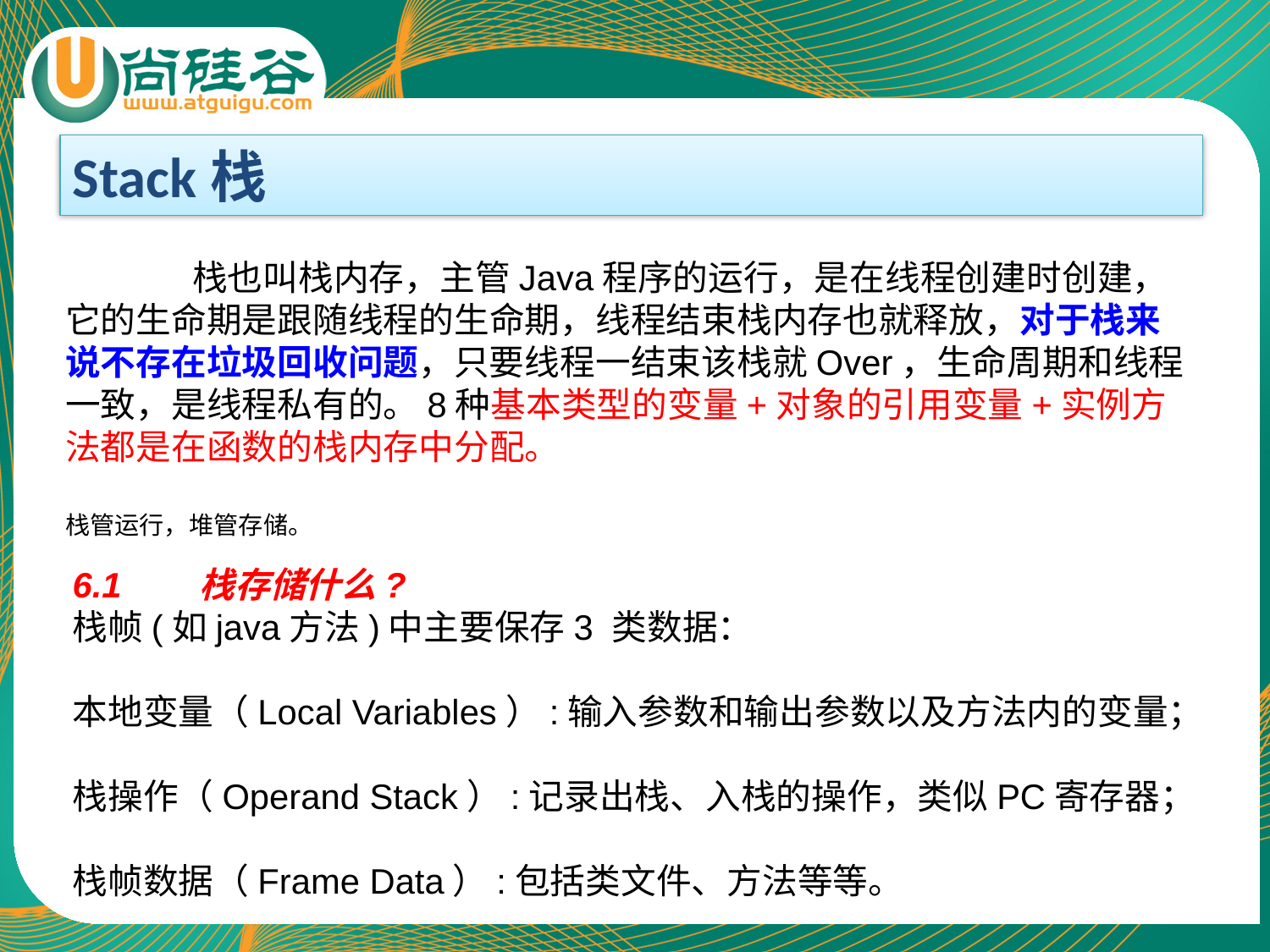

Stack栈
	栈也叫栈内存，主管Java程序的运行，是在线程创建时创建，它的生命期是跟随线程的生命期，线程结束栈内存也就释放，对于栈来说不存在垃圾回收问题，只要线程一结束该栈就Over，生命周期和线程一致，是线程私有的。8种基本类型的变量+对象的引用变量+实例方法都是在函数的栈内存中分配。

栈管运行，堆管存储。
6.1	栈存储什么?
栈帧(如java方法)中主要保存3 类数据：

本地变量（Local Variables）:输入参数和输出参数以及方法内的变量；

栈操作（Operand Stack）:记录出栈、入栈的操作，类似PC寄存器；

栈帧数据（Frame Data）:包括类文件、方法等等。